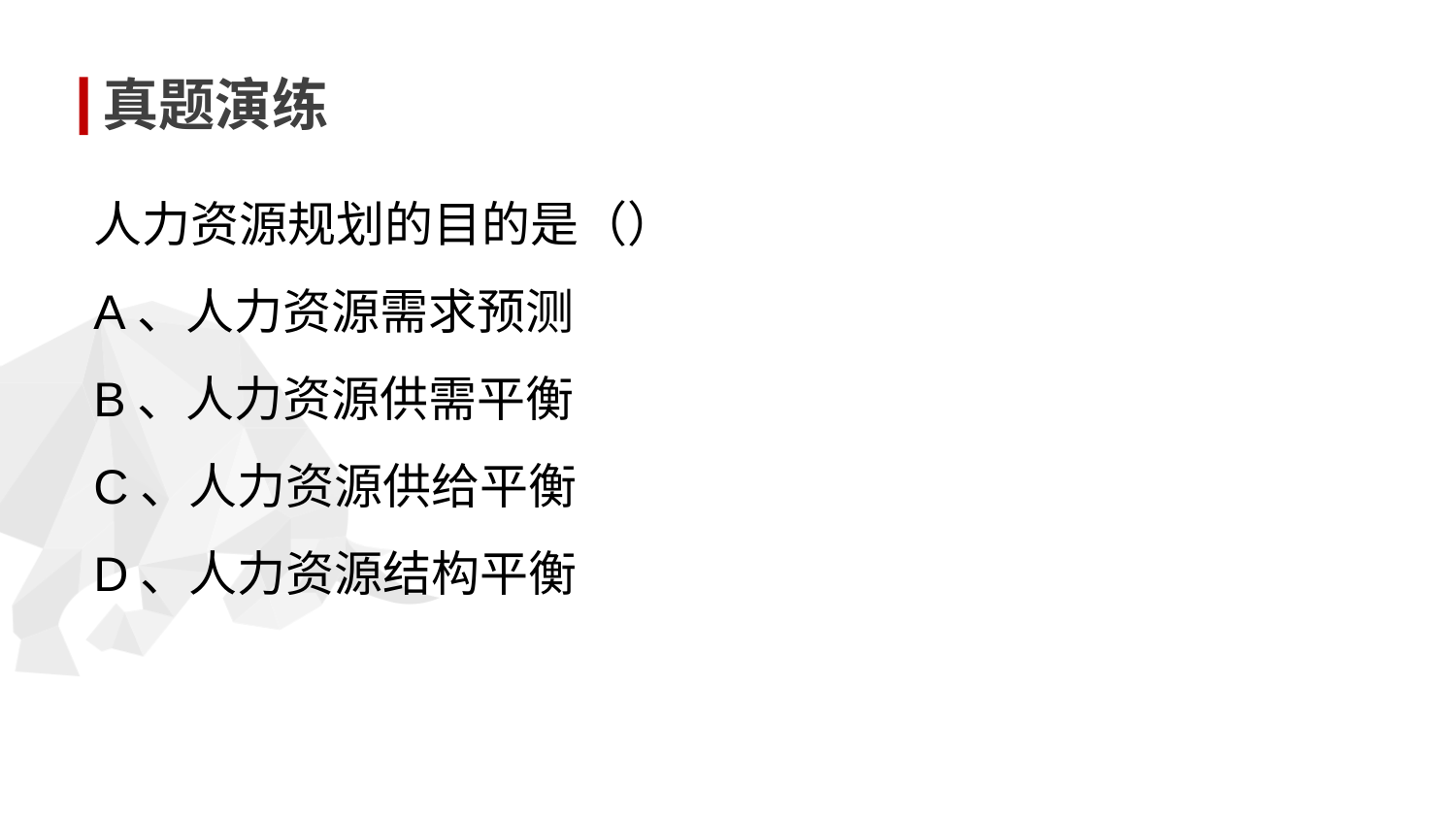

真题演练
人力资源规划的目的是（）
A、人力资源需求预测
B、人力资源供需平衡
C、人力资源供给平衡
D、人力资源结构平衡